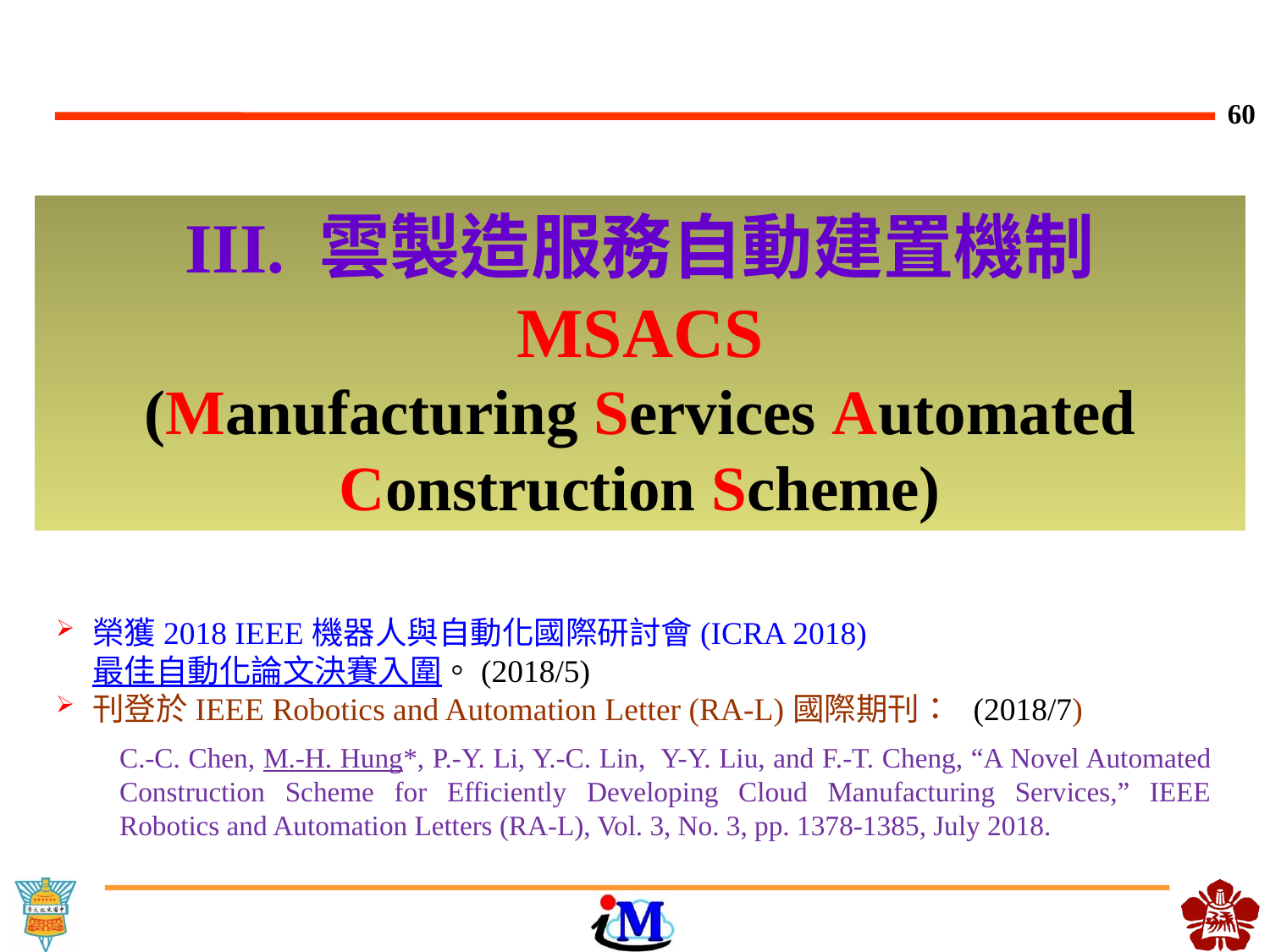

III. 雲製造服務自動建置機制
MSACS
(Manufacturing Services Automated Construction Scheme)

榮獲2018 IEEE機器人與自動化國際研討會(ICRA 2018) 
最佳自動化論文決賽入圍。(2018/5)
刊登於IEEE Robotics and Automation Letter (RA-L)國際期刊：  (2018/7)
C.-C. Chen, M.-H. Hung*, P.-Y. Li, Y.-C. Lin,  Y-Y. Liu, and F.-T. Cheng, “A Novel Automated Construction Scheme for Efficiently Developing Cloud Manufacturing Services,” IEEE Robotics and Automation Letters (RA-L), Vol. 3, No. 3, pp. 1378-1385, July 2018.